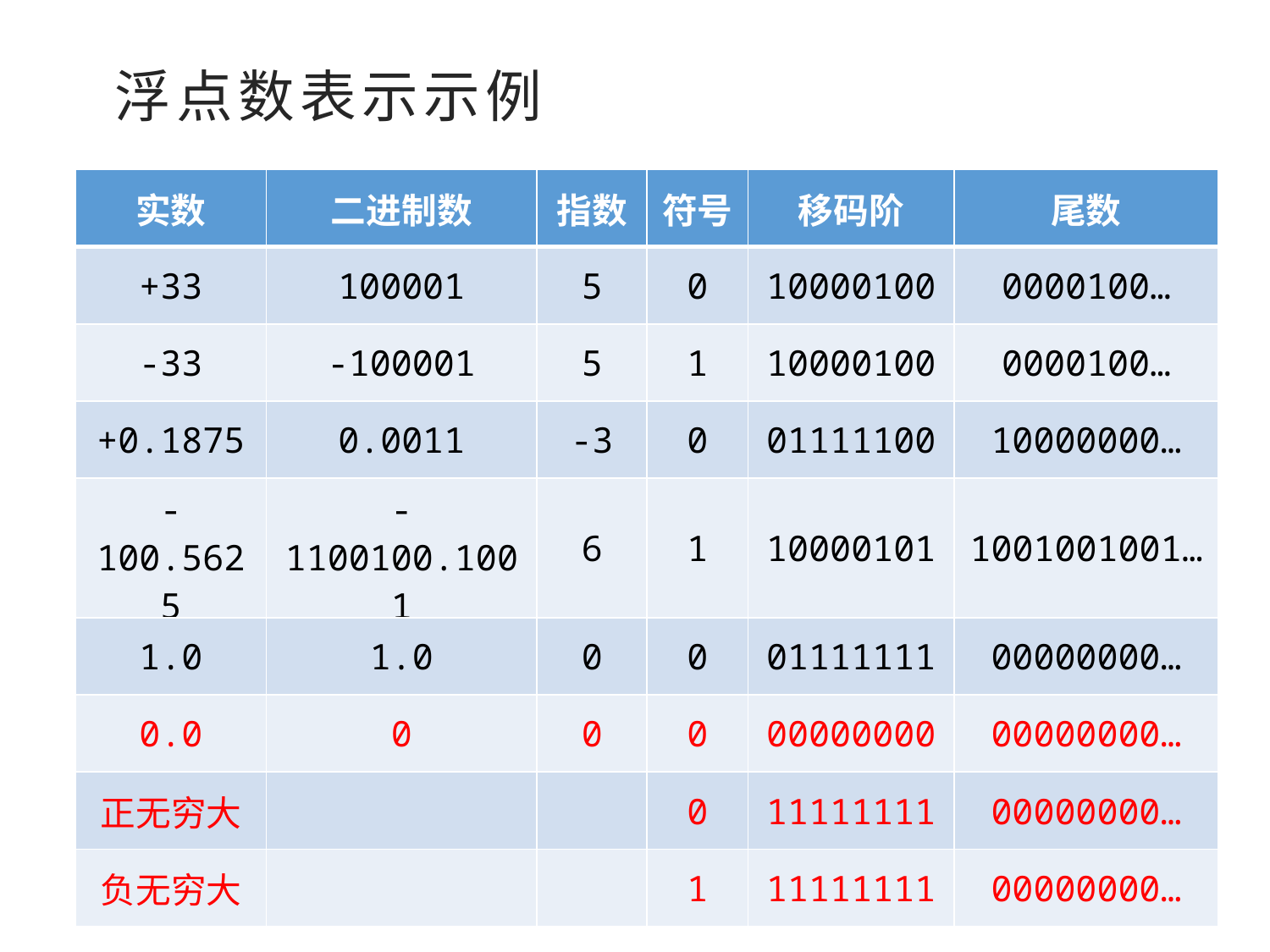

浮点数表示示例
| 实数 | 二进制数 | 指数 | 符号 | 移码阶 | 尾数 |
| --- | --- | --- | --- | --- | --- |
| +33 | 100001 | 5 | 0 | 10000100 | 0000100… |
| -33 | -100001 | 5 | 1 | 10000100 | 0000100… |
| +0.1875 | 0.0011 | -3 | 0 | 01111100 | 10000000… |
| -100.5625 | -1100100.1001 | 6 | 1 | 10000101 | 1001001001… |
| 1.0 | 1.0 | 0 | 0 | 01111111 | 00000000… |
| 0.0 | 0 | 0 | 0 | 00000000 | 00000000… |
| 正无穷大 |  |  | 0 | 11111111 | 00000000… |
| 负无穷大 |  |  | 1 | 11111111 | 00000000… |